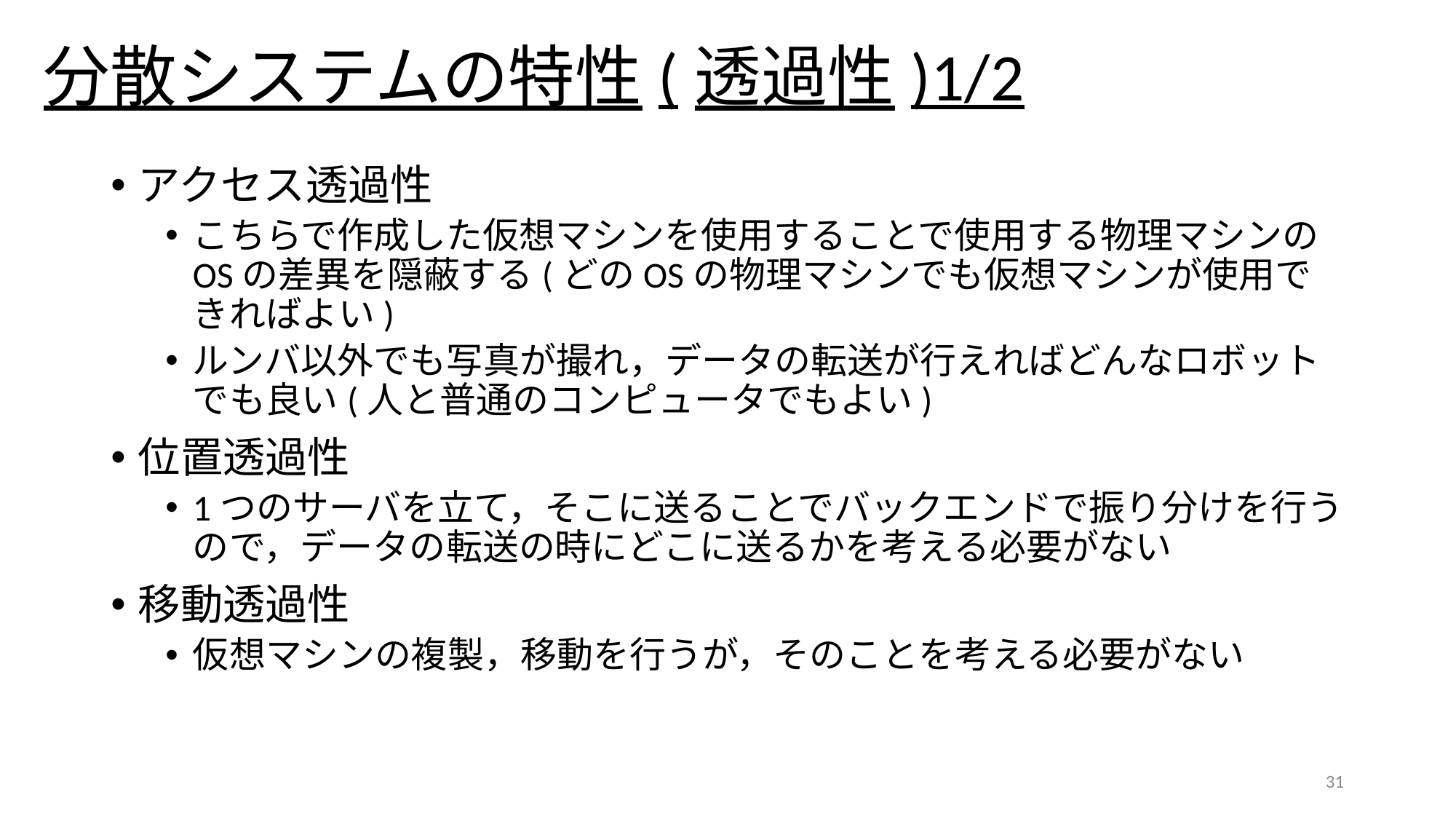

# 分散システムの特性(透過性)1/2
アクセス透過性
こちらで作成した仮想マシンを使用することで使用する物理マシンのOSの差異を隠蔽する(どのOSの物理マシンでも仮想マシンが使用できればよい)
ルンバ以外でも写真が撮れ，データの転送が行えればどんなロボットでも良い(人と普通のコンピュータでもよい)
位置透過性
1つのサーバを立て，そこに送ることでバックエンドで振り分けを行うので，データの転送の時にどこに送るかを考える必要がない
移動透過性
仮想マシンの複製，移動を行うが，そのことを考える必要がない
31